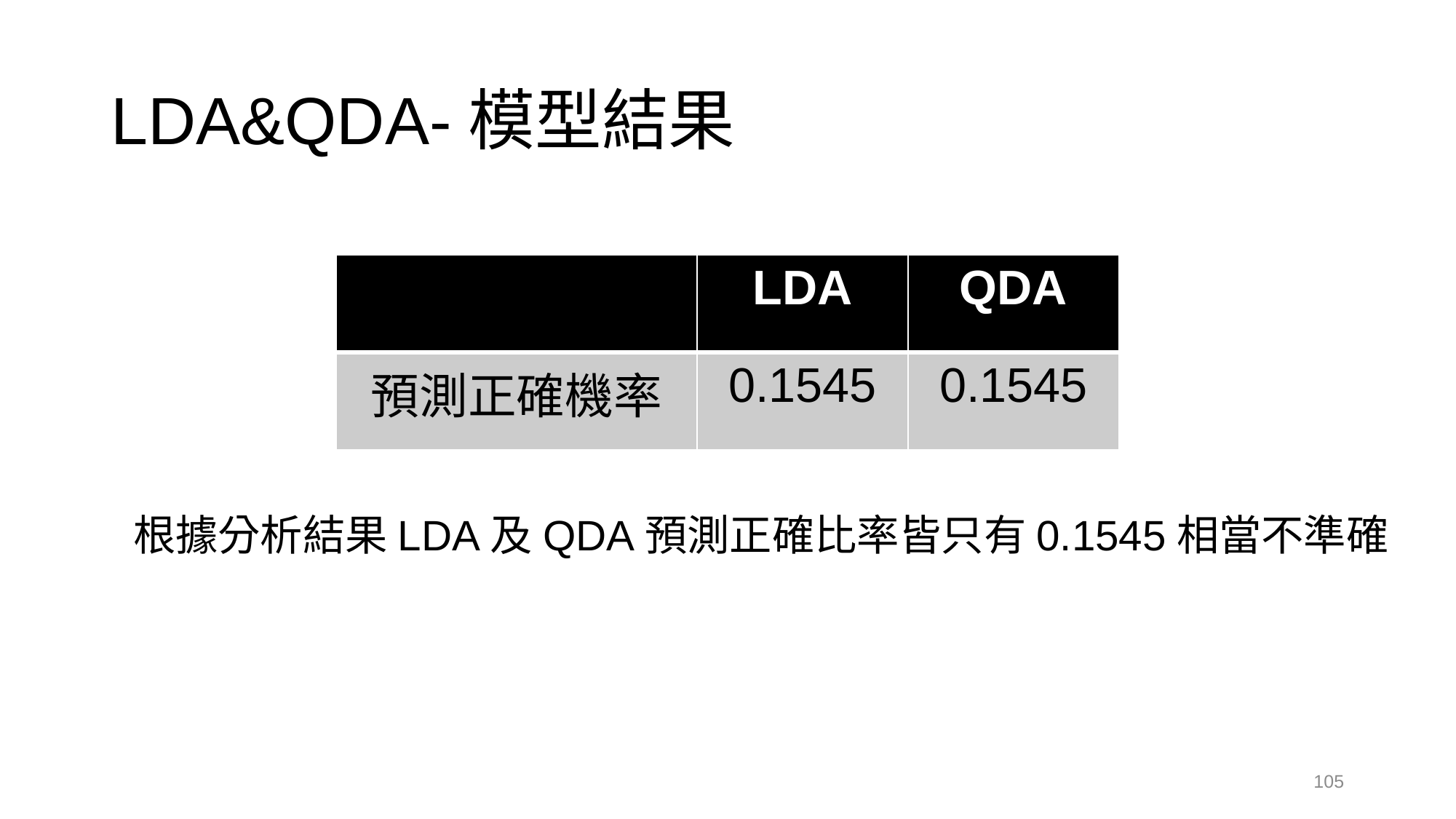

# LDA&QDA-模型結果
|  | LDA | QDA |
| --- | --- | --- |
| 預測正確機率 | 0.1545 | 0.1545 |
根據分析結果LDA及QDA預測正確比率皆只有0.1545相當不準確
105